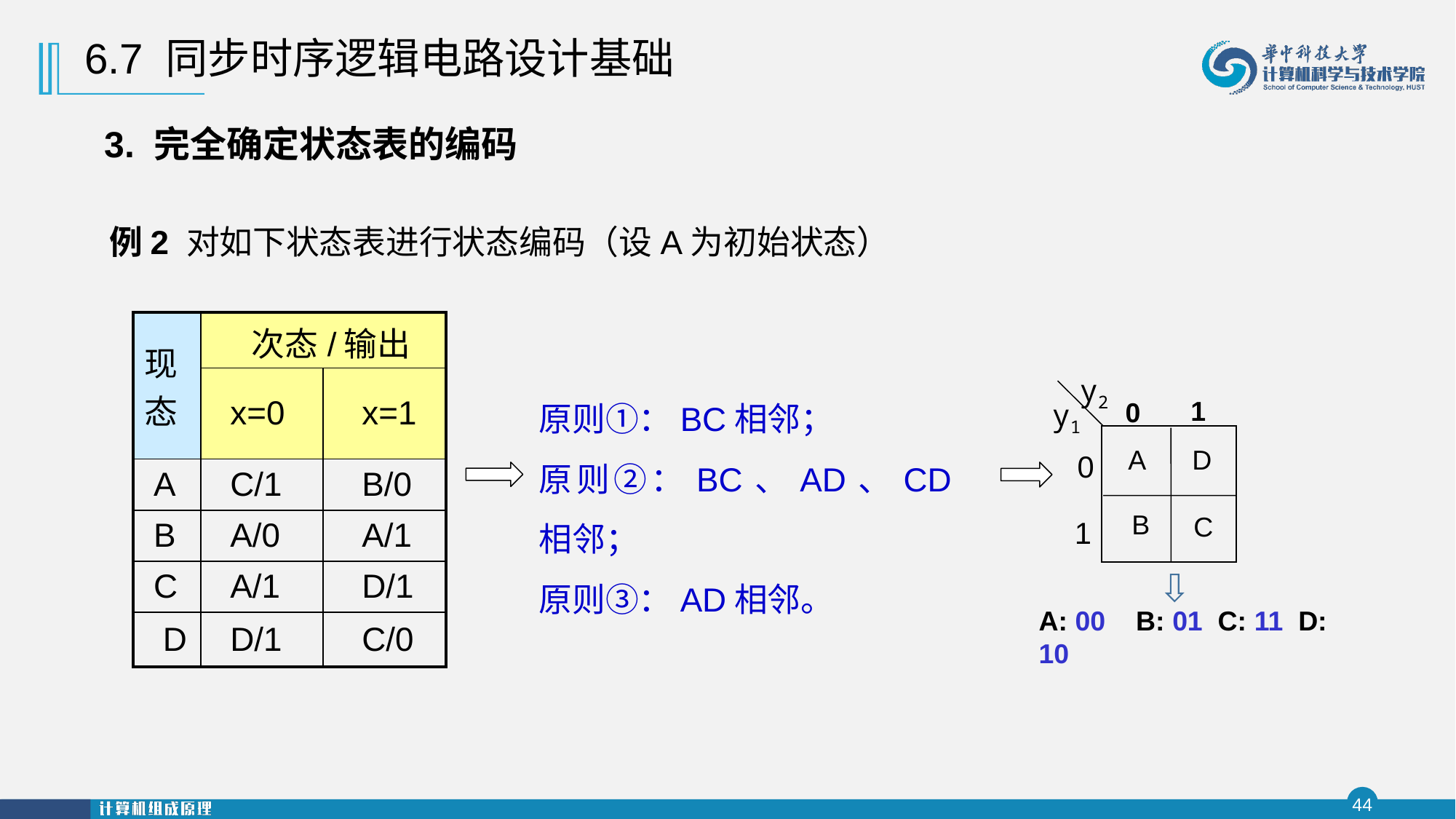

6.7 同步时序逻辑电路设计基础
3. 完全确定状态表的编码
例2 对如下状态表进行状态编码（设A为初始状态）
| 现态 | 次态/输出 |  |
| --- | --- | --- |
|  | x=0 | x=1 |
| A | C/1 | B/0 |
| B | A/0 | A/1 |
| C | A/1 | D/1 |
| D | D/1 | C/0 |
y2

1
0

0

1

y1
D
A
B
C
原则①：BC相邻；
原则②：BC、AD、CD相邻；
原则③：AD相邻。

A: 00    B: 01  C: 11  D: 10